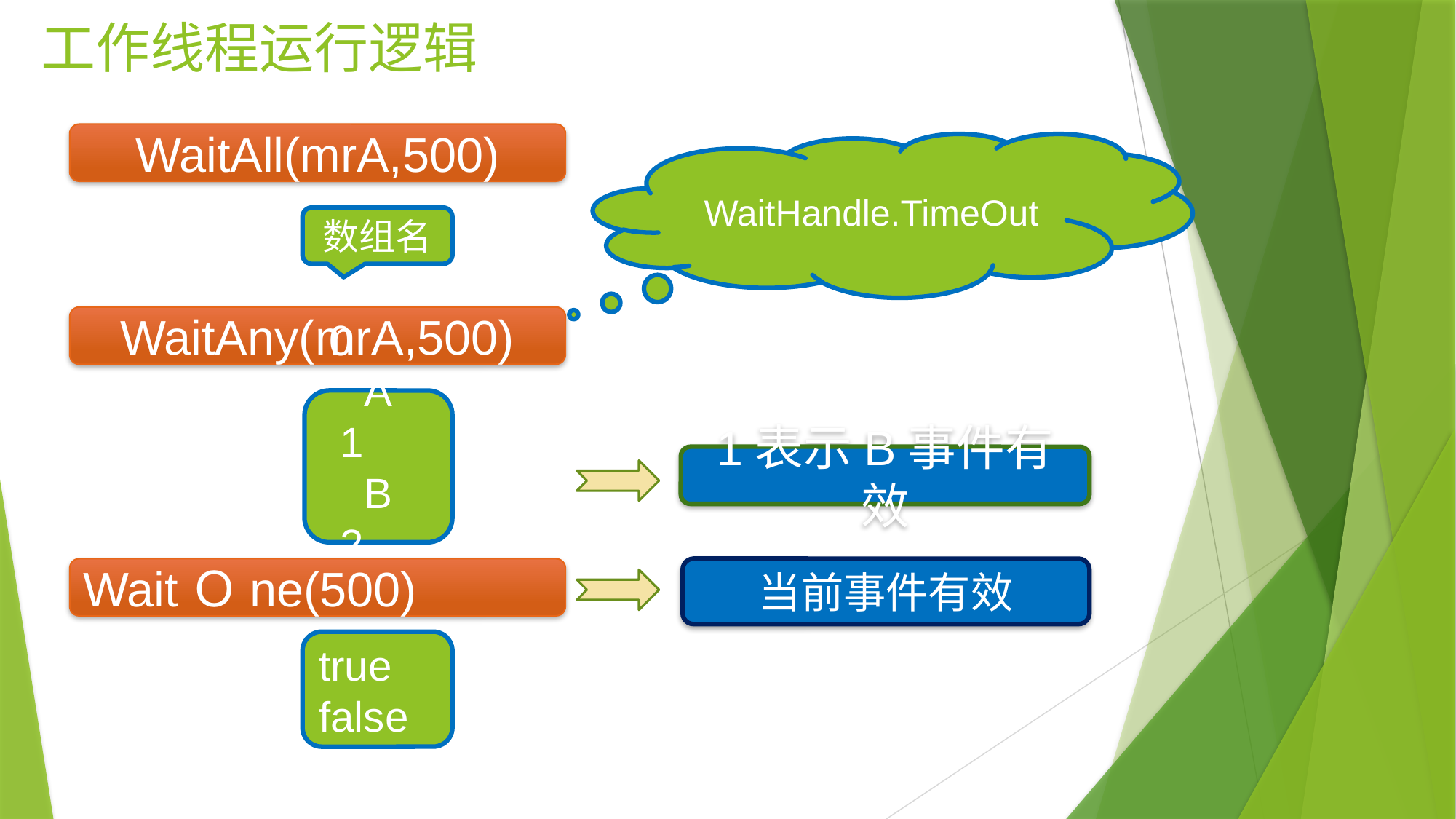

# 工作线程运行逻辑
WaitAll(mrA,500)
WaitHandle.TimeOut
数组名
WaitAny(mrA,500)
0 　A
1　 B
2　 C
1表示B事件有效

WaitＯne(500)
当前事件有效

true
false